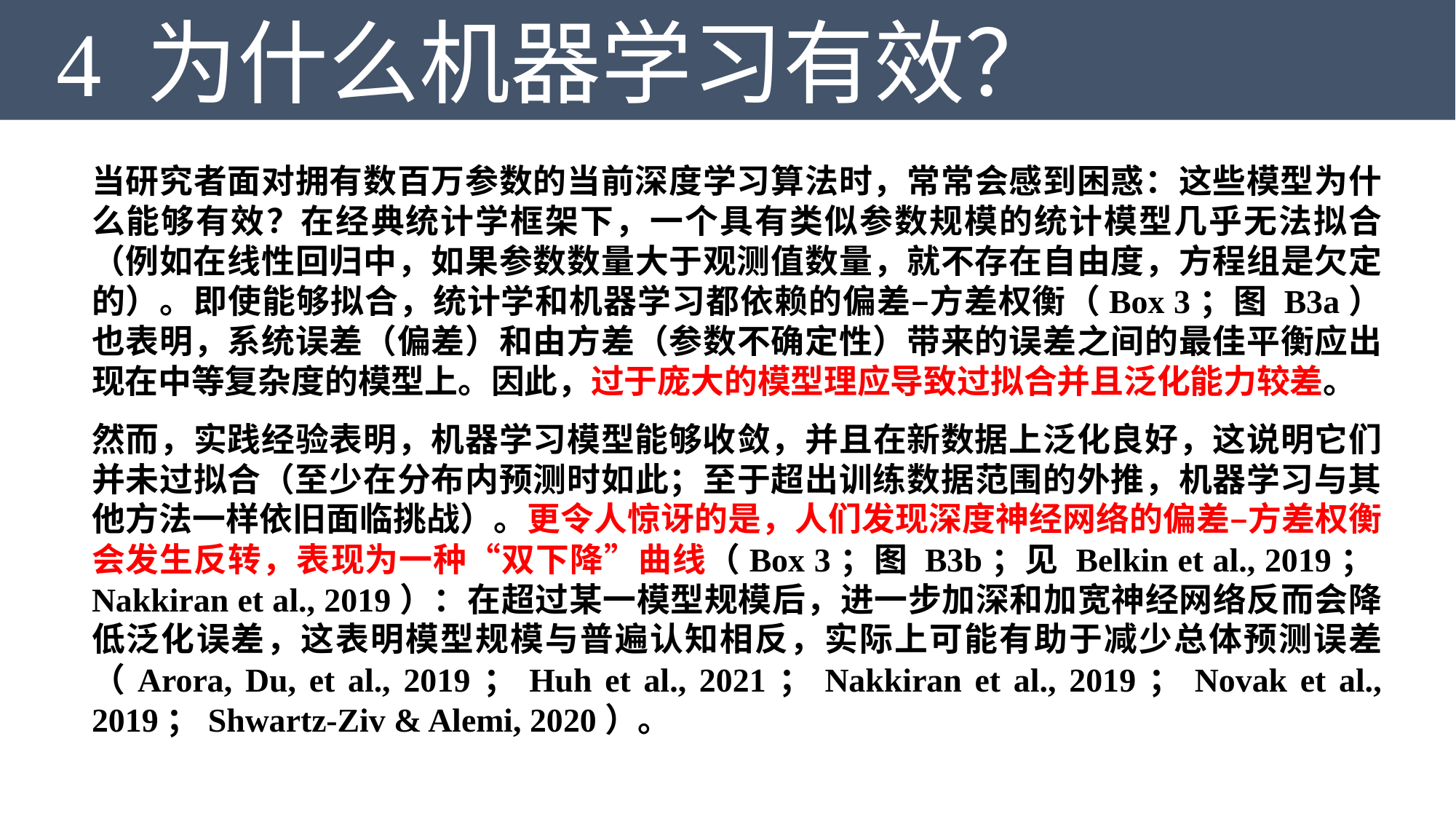

4 为什么机器学习有效？
当研究者面对拥有数百万参数的当前深度学习算法时，常常会感到困惑：这些模型为什么能够有效？在经典统计学框架下，一个具有类似参数规模的统计模型几乎无法拟合（例如在线性回归中，如果参数数量大于观测值数量，就不存在自由度，方程组是欠定的）。即使能够拟合，统计学和机器学习都依赖的偏差–方差权衡（Box 3；图 B3a）也表明，系统误差（偏差）和由方差（参数不确定性）带来的误差之间的最佳平衡应出现在中等复杂度的模型上。因此，过于庞大的模型理应导致过拟合并且泛化能力较差。
然而，实践经验表明，机器学习模型能够收敛，并且在新数据上泛化良好，这说明它们并未过拟合（至少在分布内预测时如此；至于超出训练数据范围的外推，机器学习与其他方法一样依旧面临挑战）。更令人惊讶的是，人们发现深度神经网络的偏差–方差权衡会发生反转，表现为一种“双下降”曲线（Box 3；图 B3b；见 Belkin et al., 2019；Nakkiran et al., 2019）：在超过某一模型规模后，进一步加深和加宽神经网络反而会降低泛化误差，这表明模型规模与普遍认知相反，实际上可能有助于减少总体预测误差（Arora, Du, et al., 2019；Huh et al., 2021；Nakkiran et al., 2019；Novak et al., 2019；Shwartz-Ziv & Alemi, 2020）。